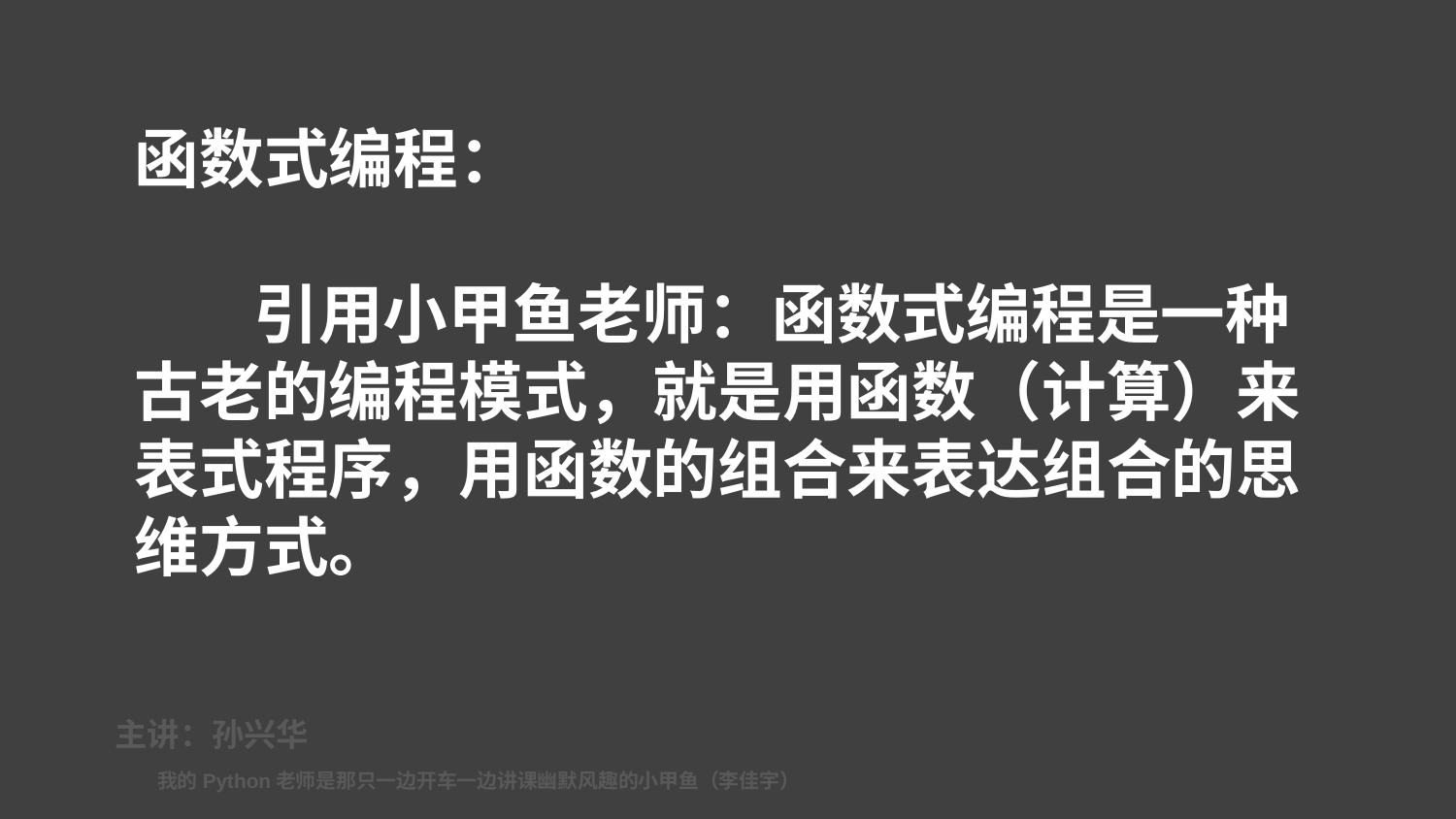

函数式编程：

       引用小甲鱼老师：函数式编程是一种古老的编程模式，就是用函数（计算）来表式程序，用函数的组合来表达组合的思维方式。